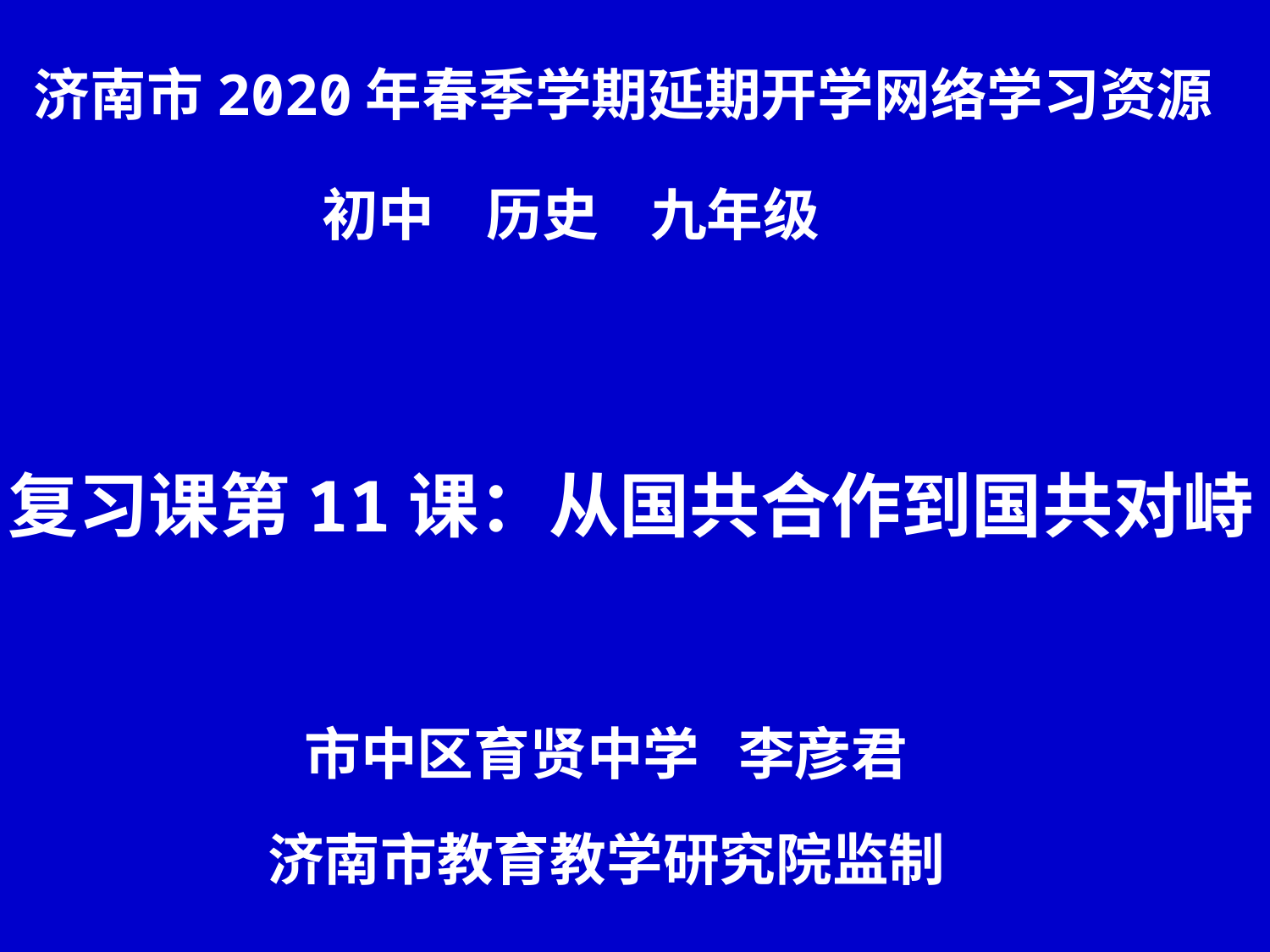

济南市2020年春季学期延期开学网络学习资源
初中    历史    九年级
复习课第11课：从国共合作到国共对峙
市中区育贤中学   李彦君
济南市教育教学研究院监制